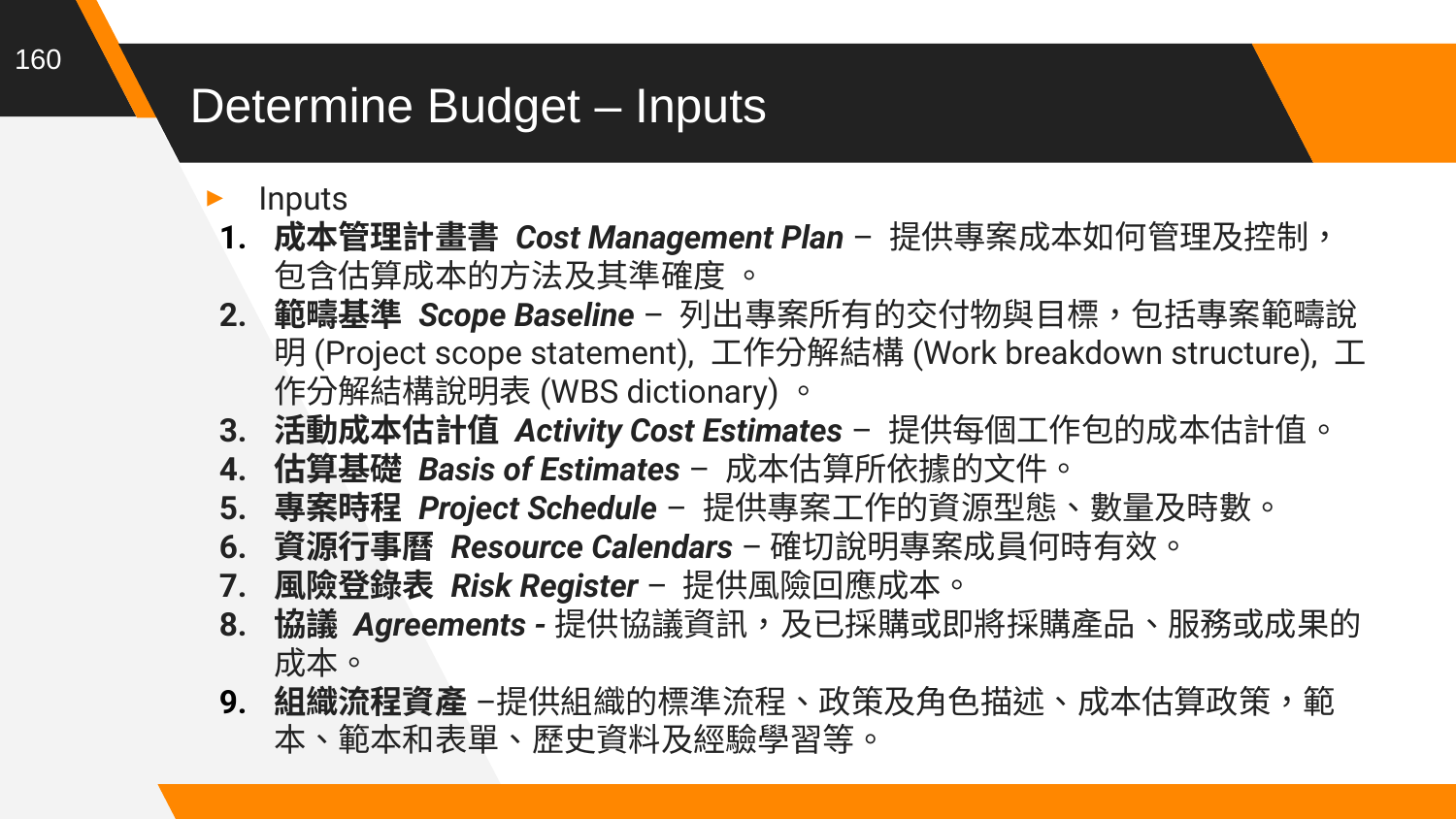

160
# Determine Budget – Inputs
Inputs
成本管理計畫書 Cost Management Plan – 提供專案成本如何管理及控制，包含估算成本的方法及其準確度 。
範疇基準 Scope Baseline – 列出專案所有的交付物與目標，包括專案範疇說明(Project scope statement), 工作分解結構(Work breakdown structure), 工作分解結構說明表(WBS dictionary)。
活動成本估計值 Activity Cost Estimates – 提供每個工作包的成本估計值。
估算基礎 Basis of Estimates – 成本估算所依據的文件。
專案時程 Project Schedule – 提供專案工作的資源型態、數量及時數。
資源行事曆 Resource Calendars –確切說明專案成員何時有效。
風險登錄表 Risk Register – 提供風險回應成本。
協議 Agreements -提供協議資訊，及已採購或即將採購產品、服務或成果的成本。
組織流程資產 –提供組織的標準流程、政策及角色描述、成本估算政策，範本、範本和表單、歷史資料及經驗學習等。